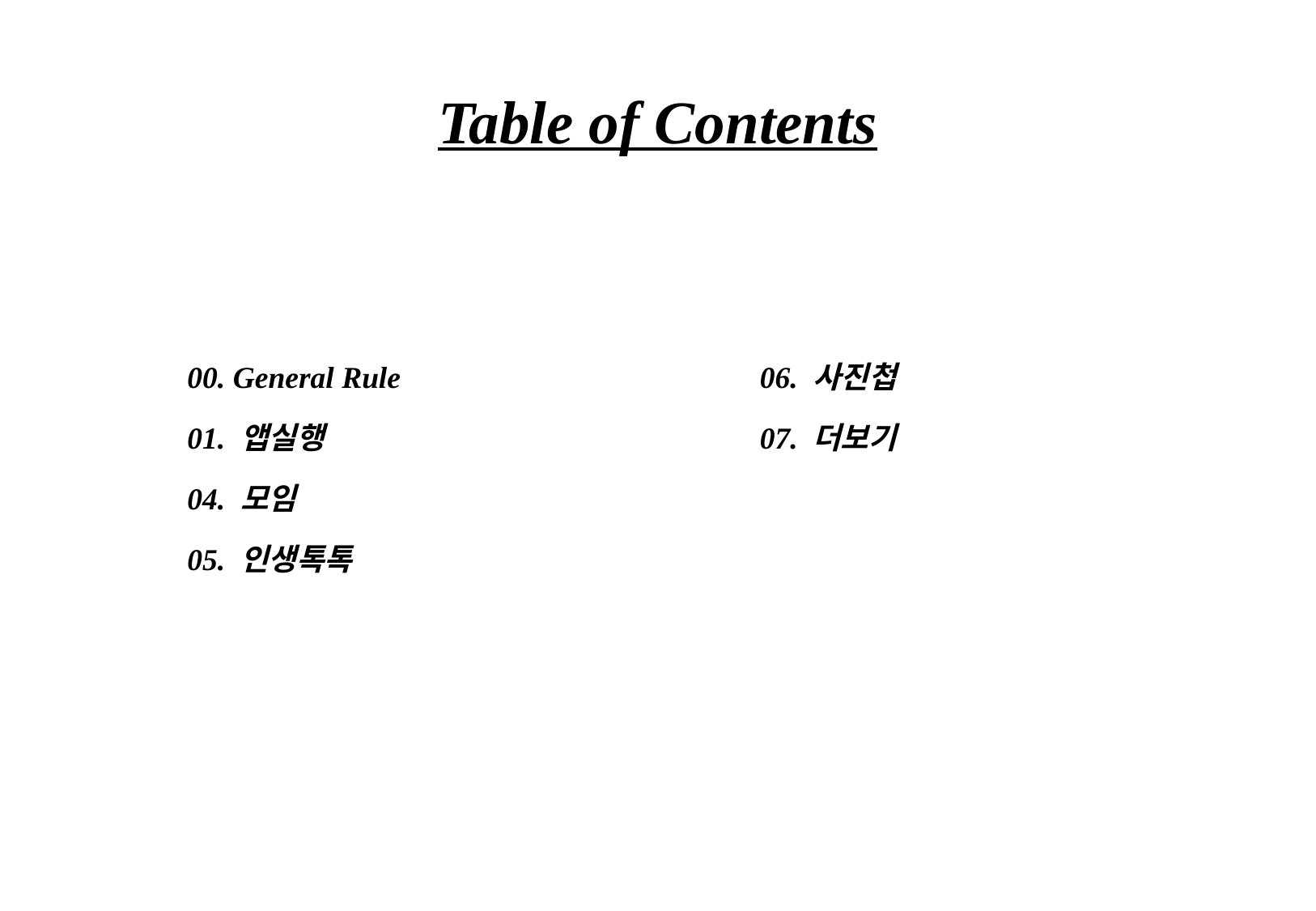

Table of Contents
00. General Rule
01. 앱실행
04. 모임
05. 인생톡톡
06. 사진첩
07. 더보기